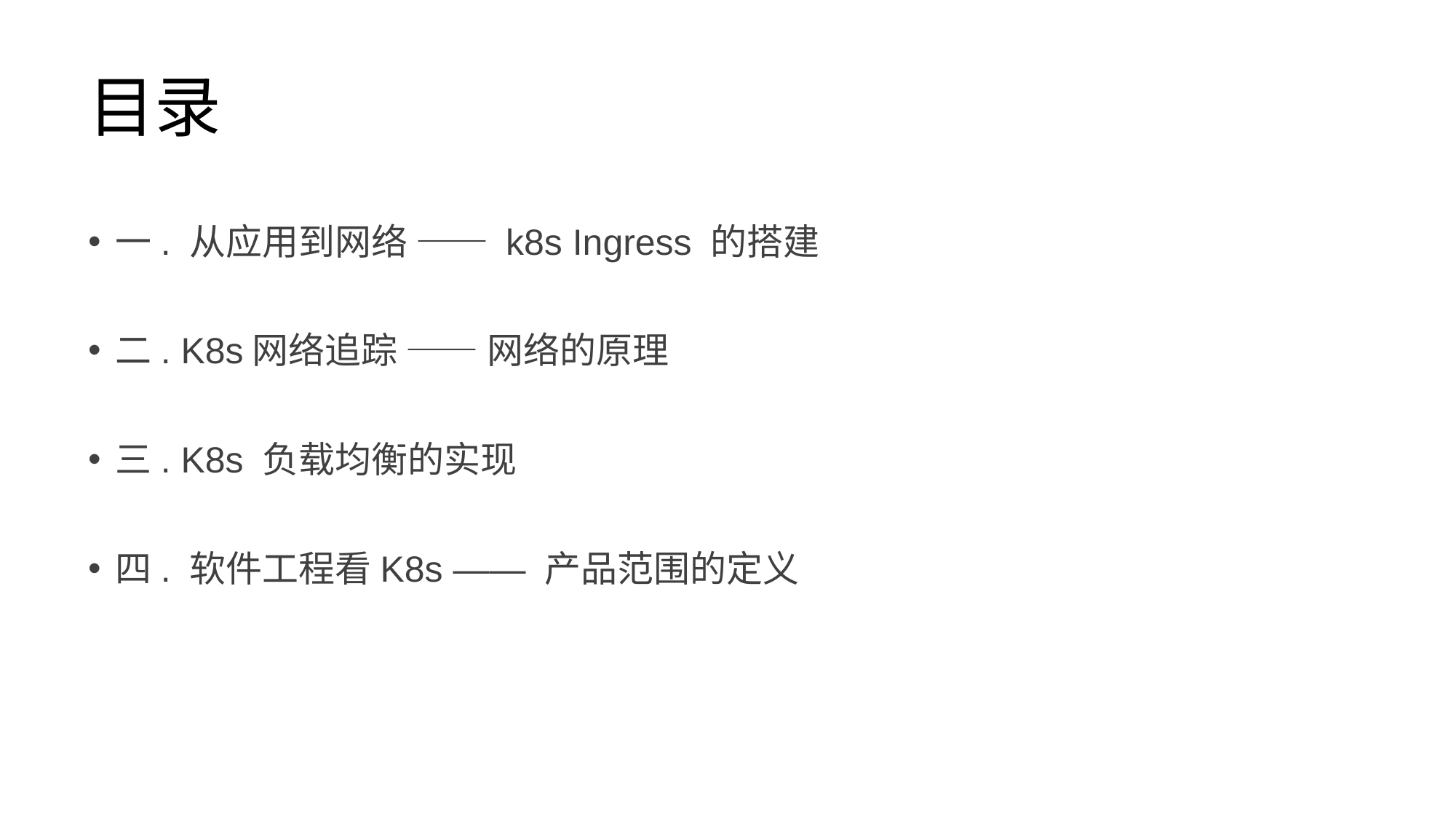

# 目录
一. 从应用到网络 —— k8s Ingress 的搭建

二. K8s网络追踪 —— 网络的原理

三. K8s 负载均衡的实现

四. 软件工程看K8s —— 产品范围的定义